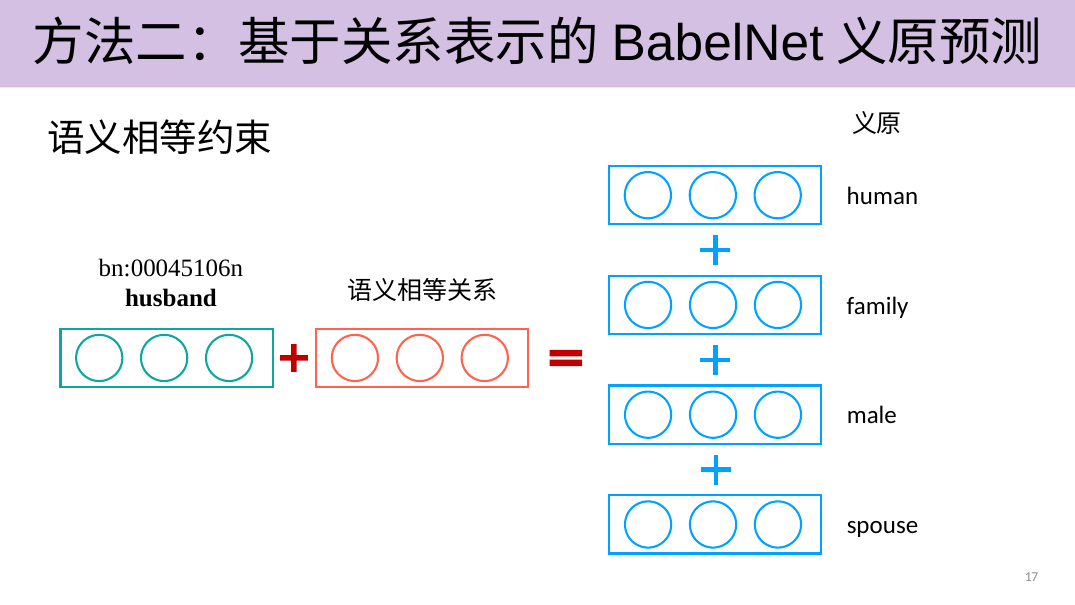

方法二：基于关系表示的BabelNet义原预测
义原
语义相等约束

human

bn:00045106n
husband
语义相等关系

family

male

spouse
17